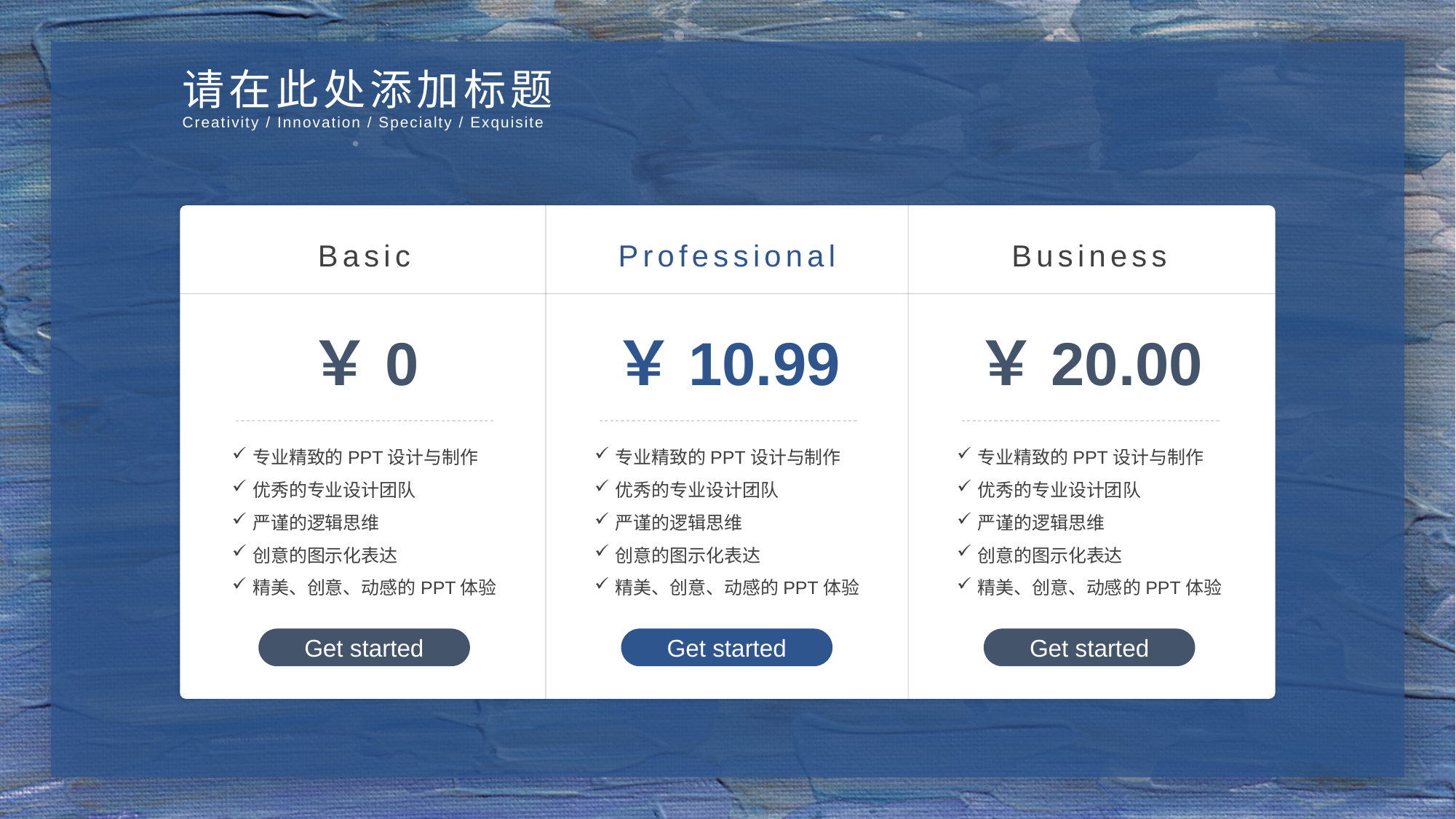

请在此处添加标题
Creativity / Innovation / Specialty / Exquisite

Basic
Professional
Business
￥0
￥10.99
￥20.00
专业精致的PPT设计与制作
优秀的专业设计团队
严谨的逻辑思维
创意的图示化表达
精美、创意、动感的PPT体验
专业精致的PPT设计与制作
优秀的专业设计团队
严谨的逻辑思维
创意的图示化表达
精美、创意、动感的PPT体验
专业精致的PPT设计与制作
优秀的专业设计团队
严谨的逻辑思维
创意的图示化表达
精美、创意、动感的PPT体验
Get started
Get started
Get started